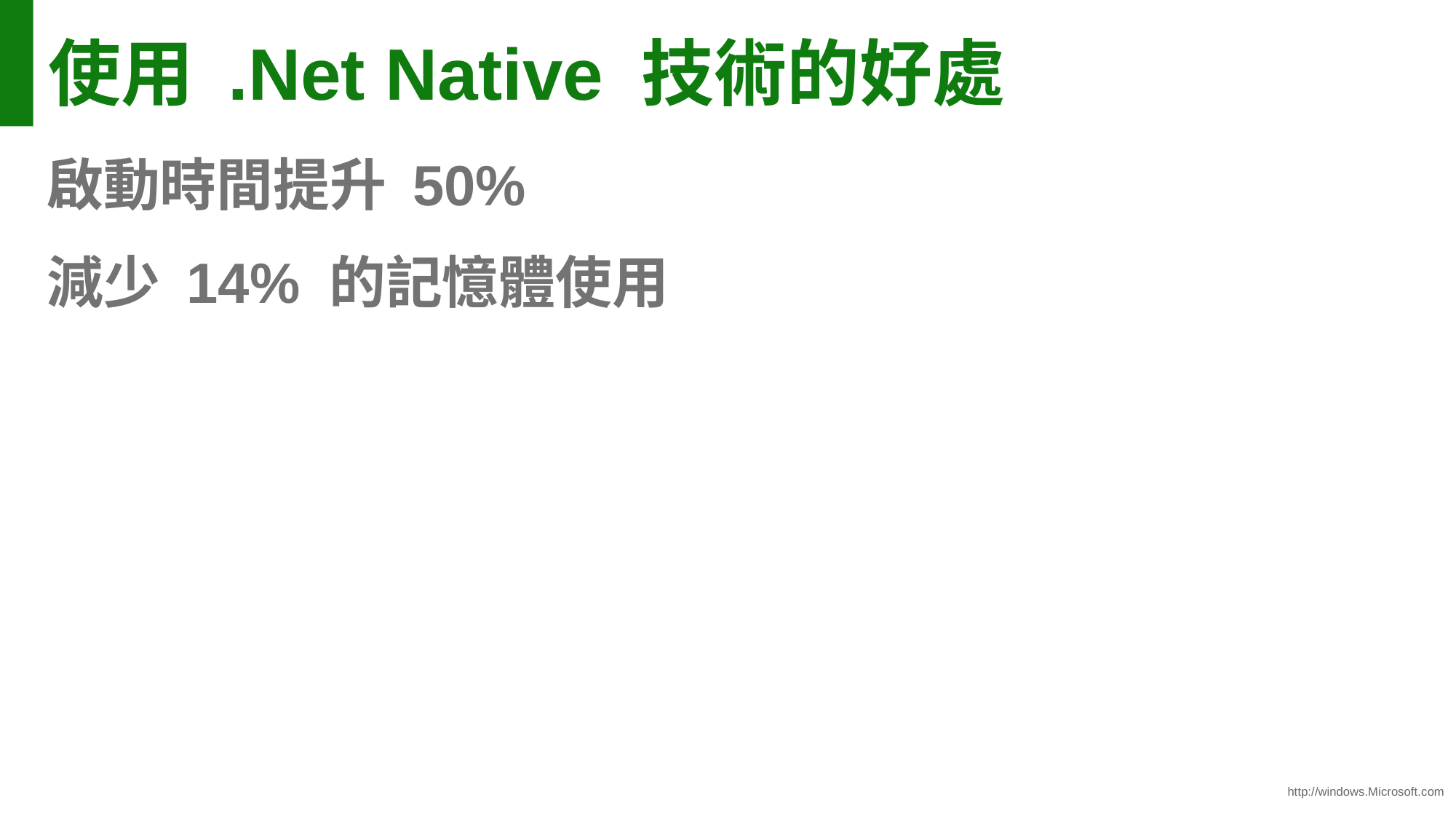

# 使用 .Net Native 技術的好處
啟動時間提升 50%
減少 14% 的記憶體使用